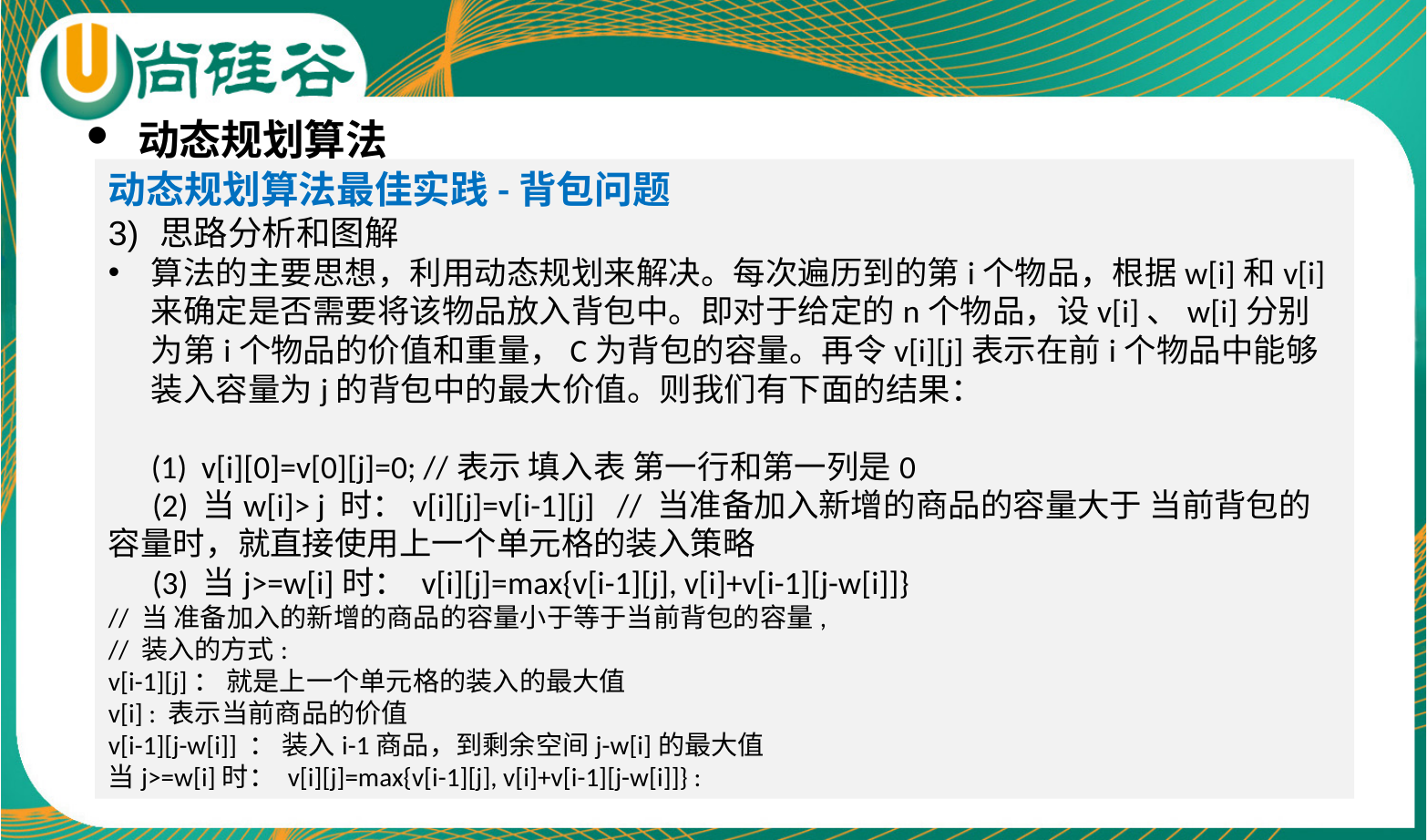

动态规划算法
动态规划算法最佳实践-背包问题
思路分析和图解
算法的主要思想，利用动态规划来解决。每次遍历到的第i个物品，根据w[i]和v[i]来确定是否需要将该物品放入背包中。即对于给定的n个物品，设v[i]、w[i]分别为第i个物品的价值和重量，C为背包的容量。再令v[i][j]表示在前i个物品中能够装入容量为j的背包中的最大价值。则我们有下面的结果：
(1)  v[i][0]=v[0][j]=0; //表示 填入表 第一行和第一列是0
      (2) 当w[i]> j 时：v[i][j]=v[i-1][j]   // 当准备加入新增的商品的容量大于 当前背包的容量时，就直接使用上一个单元格的装入策略
      (3) 当j>=w[i]时： v[i][j]=max{v[i-1][j], v[i]+v[i-1][j-w[i]]}
// 当 准备加入的新增的商品的容量小于等于当前背包的容量,
// 装入的方式:
v[i-1][j]： 就是上一个单元格的装入的最大值
v[i] : 表示当前商品的价值
v[i-1][j-w[i]] ： 装入i-1商品，到剩余空间j-w[i]的最大值
当j>=w[i]时： v[i][j]=max{v[i-1][j], v[i]+v[i-1][j-w[i]]} :